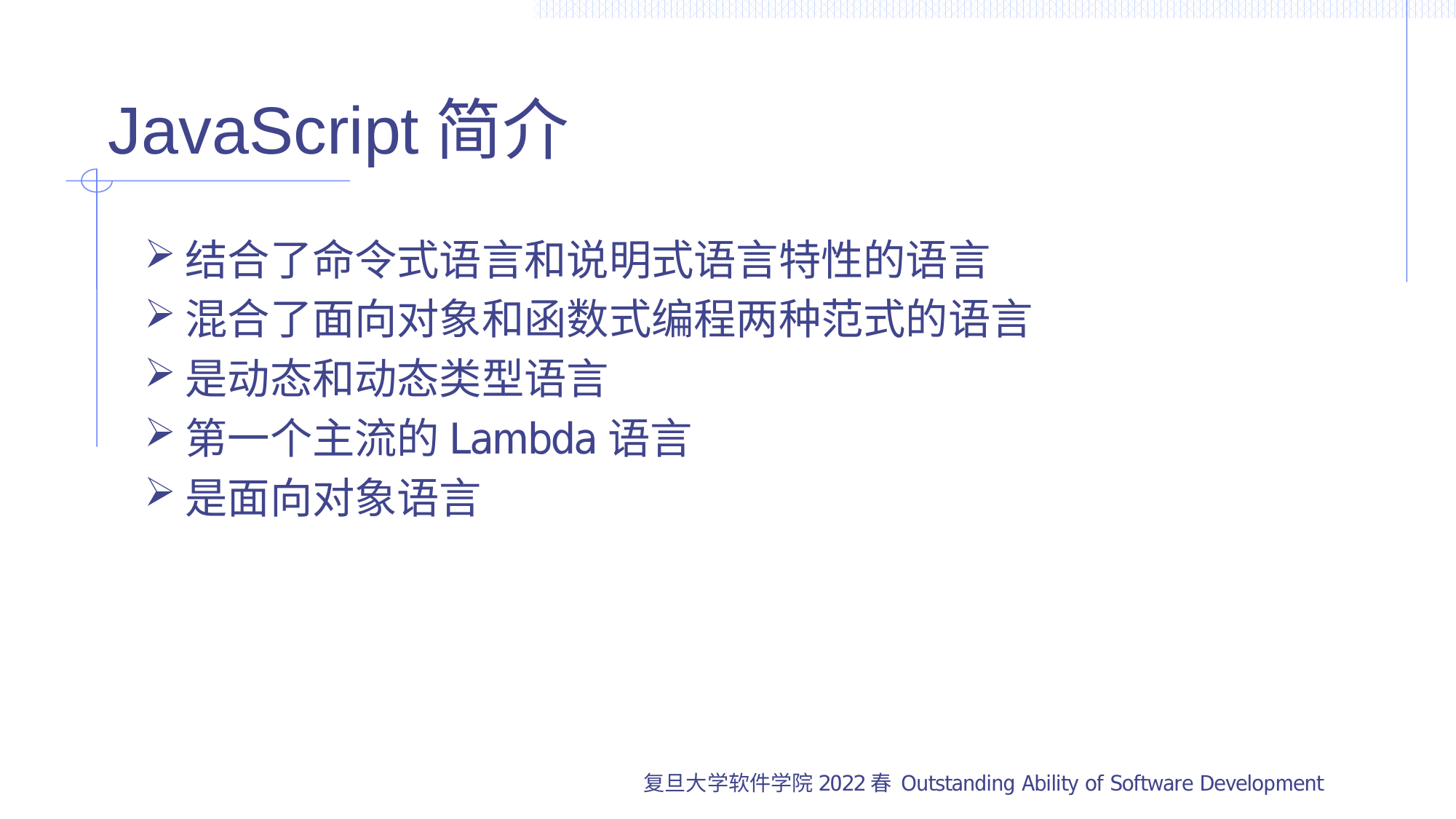

# JavaScript简介
结合了命令式语言和说明式语言特性的语言
混合了面向对象和函数式编程两种范式的语言
是动态和动态类型语言
第一个主流的Lambda语言
是面向对象语言